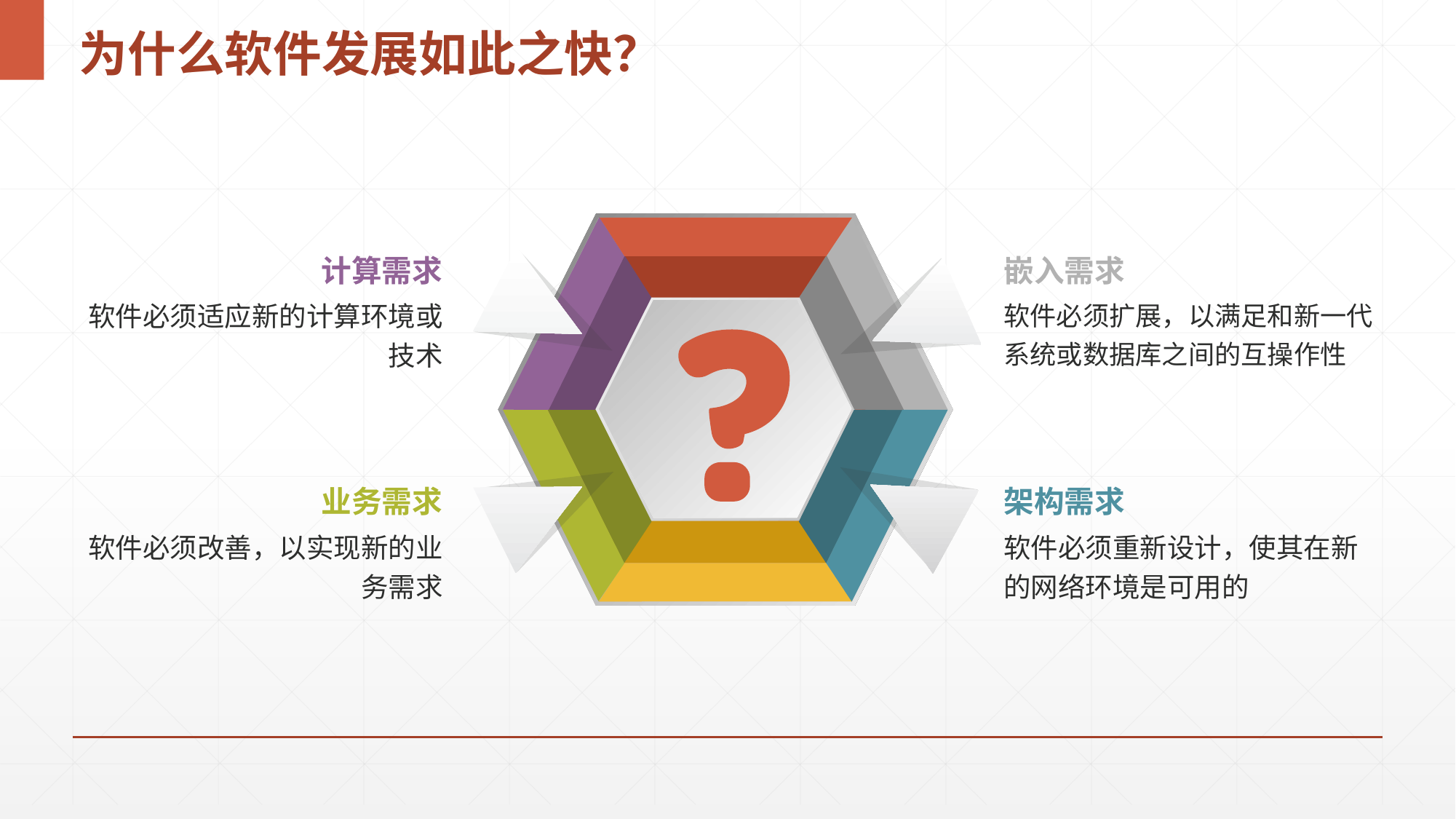

# 为什么软件发展如此之快？

计算需求
软件必须适应新的计算环境或技术
嵌入需求
软件必须扩展，以满足和新一代系统或数据库之间的互操作性
业务需求
软件必须改善，以实现新的业务需求
架构需求
软件必须重新设计，使其在新的网络环境是可用的